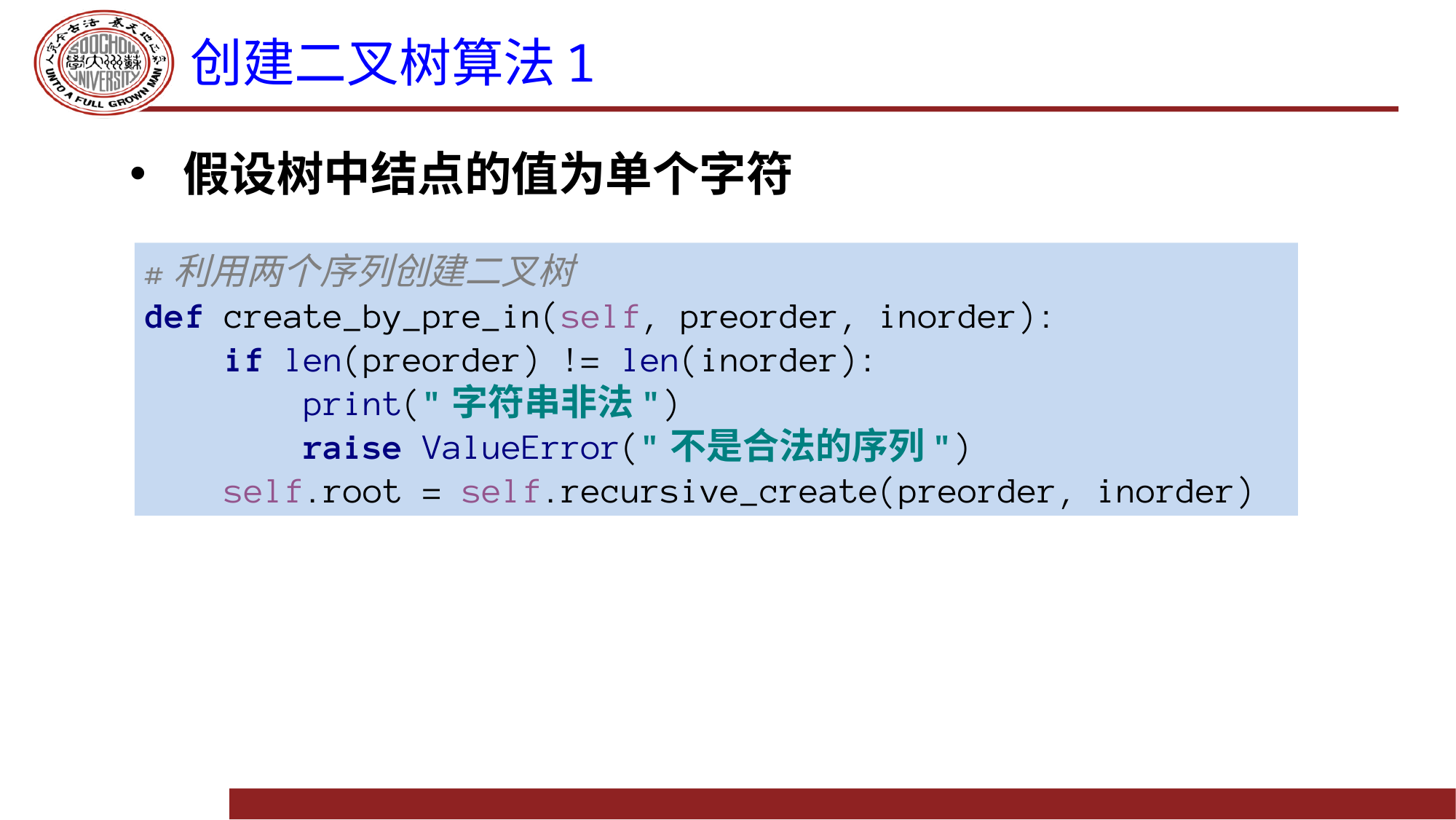

# 创建二叉树算法1
假设树中结点的值为单个字符
#利用两个序列创建二叉树
def create_by_pre_in(self, preorder, inorder):
    if len(preorder) != len(inorder):
        print("字符串非法")
        raise ValueError("不是合法的序列")
    self.root = self.recursive_create(preorder, inorder)